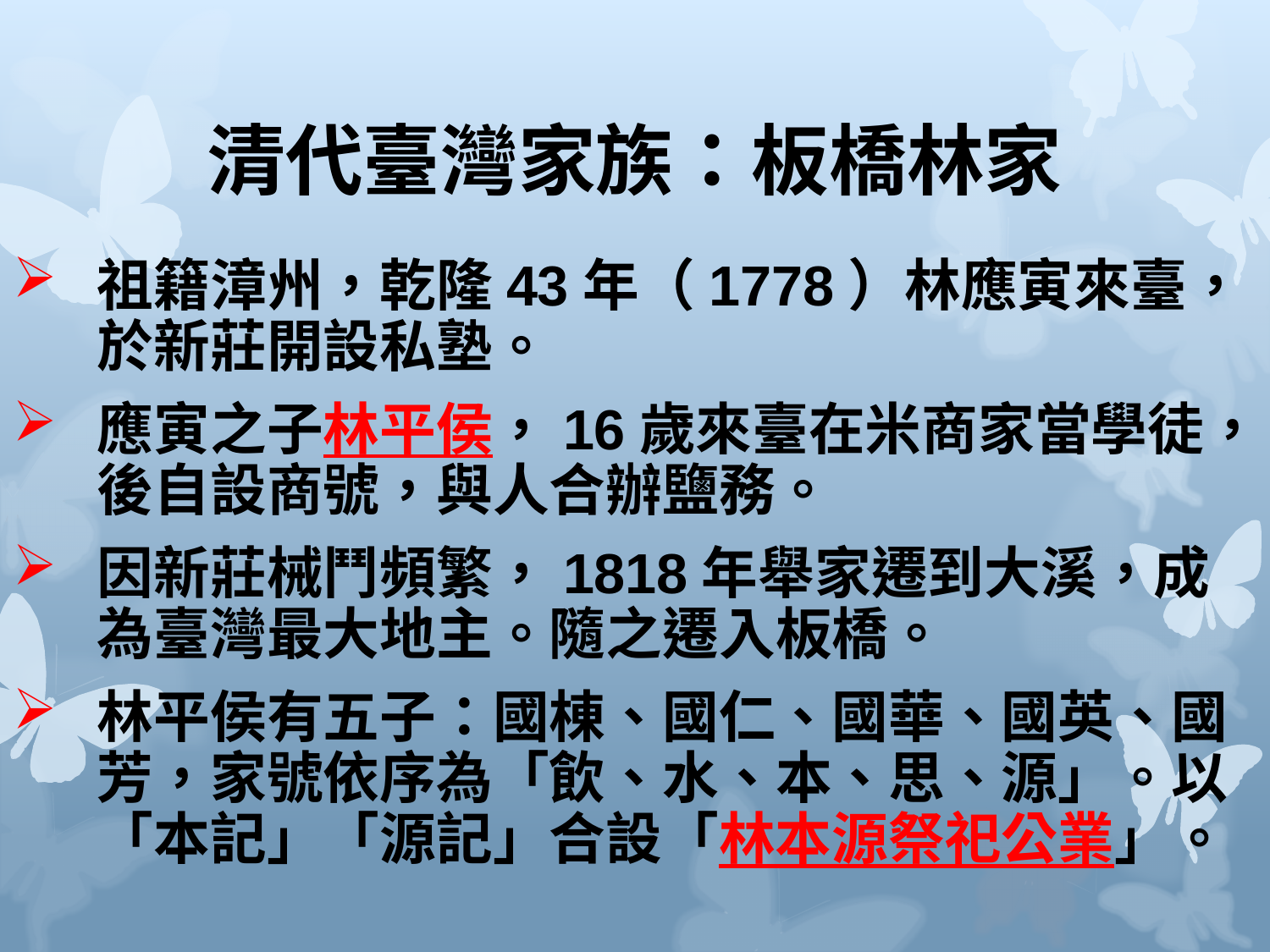

# 清代臺灣家族：板橋林家
祖籍漳州，乾隆43年（1778）林應寅來臺，於新莊開設私塾。
應寅之子林平侯，16歲來臺在米商家當學徒，後自設商號，與人合辦鹽務。
因新莊械鬥頻繁，1818年舉家遷到大溪，成為臺灣最大地主。隨之遷入板橋。
林平侯有五子：國棟、國仁、國華、國英、國芳，家號依序為「飲、水、本、思、源」。以「本記」「源記」合設「林本源祭祀公業」。